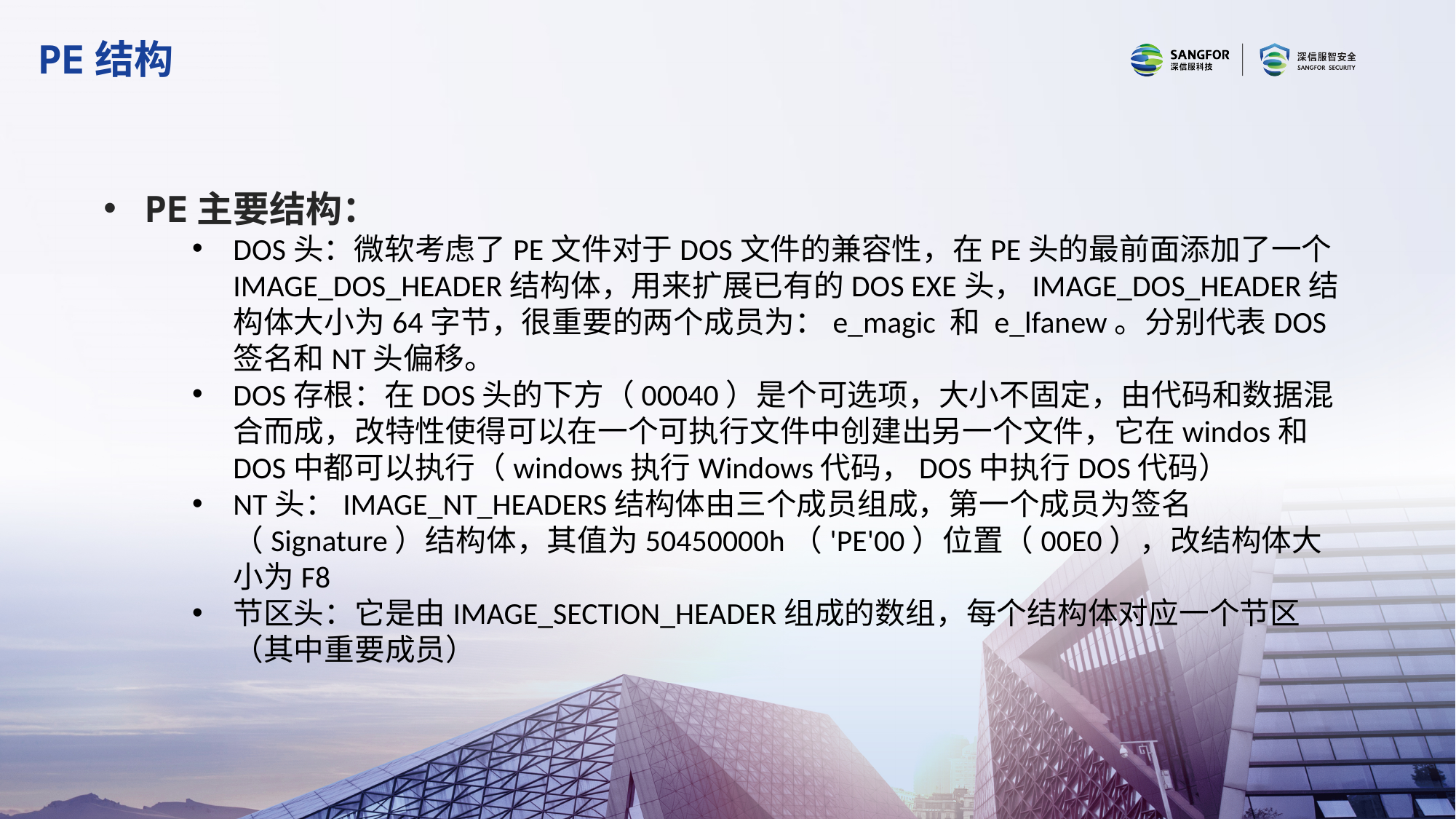

PE结构
PE主要结构：
DOS头：微软考虑了PE文件对于DOS文件的兼容性，在PE头的最前面添加了一个IMAGE_DOS_HEADER结构体，用来扩展已有的DOS EXE头，IMAGE_DOS_HEADER结构体大小为64字节，很重要的两个成员为：e_magic 和 e_lfanew。分别代表DOS签名和NT头偏移。
DOS存根：在DOS头的下方（00040）是个可选项，大小不固定，由代码和数据混合而成，改特性使得可以在一个可执行文件中创建出另一个文件，它在windos和DOS中都可以执行（windows执行Windows代码，DOS中执行DOS代码）
NT头：IMAGE_NT_HEADERS结构体由三个成员组成，第一个成员为签名（Signature）结构体，其值为50450000h（'PE'00）位置（00E0），改结构体大小为F8
节区头：它是由IMAGE_SECTION_HEADER组成的数组，每个结构体对应一个节区（其中重要成员）